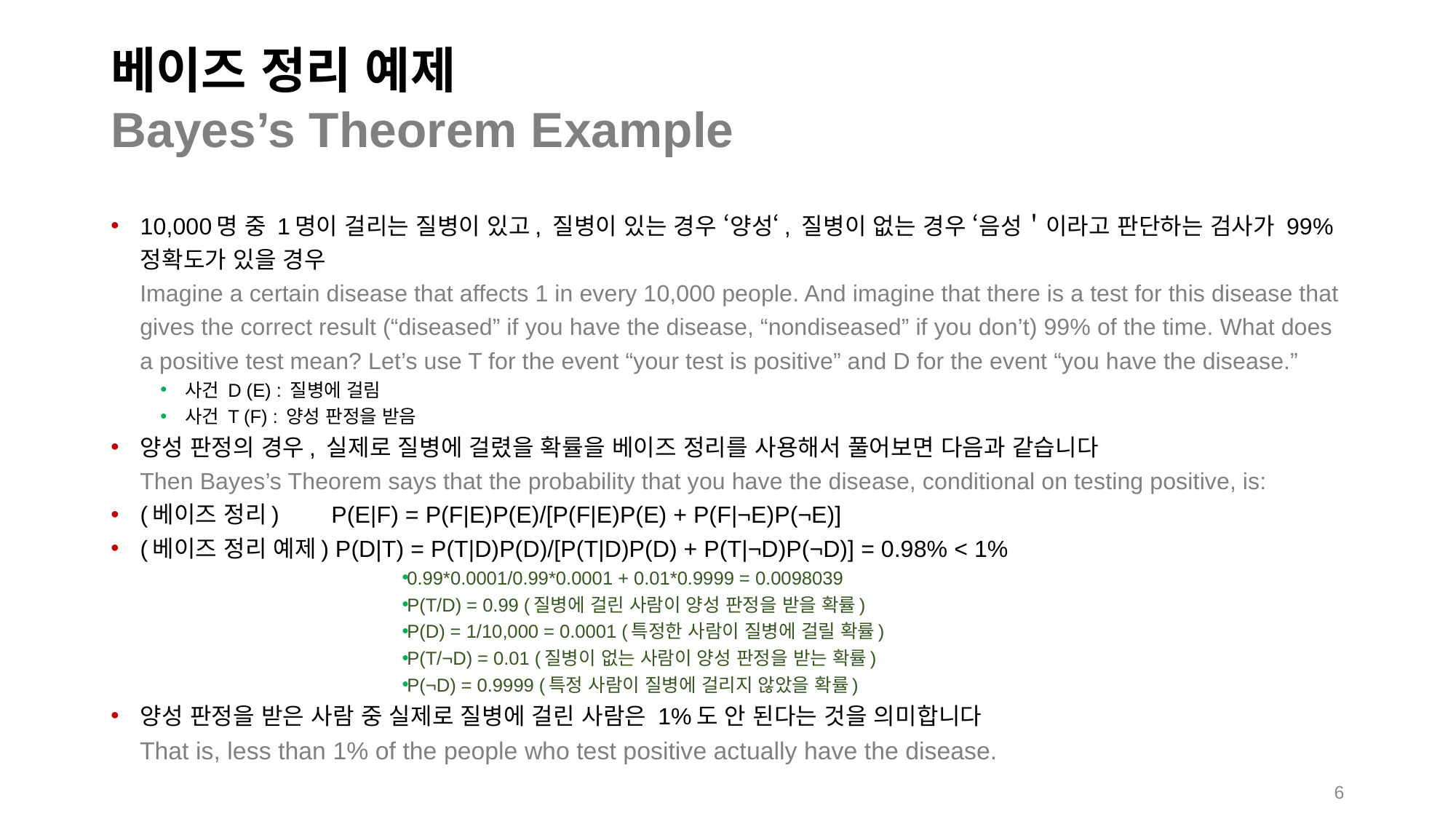

# 베이즈 정리 예제 Bayes’s Theorem Example
10,000명 중 1명이 걸리는 질병이 있고, 질병이 있는 경우 ‘양성‘, 질병이 없는 경우 ‘음성＇이라고 판단하는 검사가 99% 정확도가 있을 경우
Imagine a certain disease that affects 1 in every 10,000 people. And imagine that there is a test for this disease that gives the correct result (“diseased” if you have the disease, “nondiseased” if you don’t) 99% of the time. What does a positive test mean? Let’s use T for the event “your test is positive” and D for the event “you have the disease.”
사건 D (E) : 질병에 걸림
사건 T (F) : 양성 판정을 받음
양성 판정의 경우, 실제로 질병에 걸렸을 확률을 베이즈 정리를 사용해서 풀어보면 다음과 같습니다
Then Bayes’s Theorem says that the probability that you have the disease, conditional on testing positive, is:
(베이즈 정리)        P(E|F) = P(F|E)P(E)/[P(F|E)P(E) + P(F|¬E)P(¬E)]
(베이즈 정리 예제) P(D|T) = P(T|D)P(D)/[P(T|D)P(D) + P(T|¬D)P(¬D)] = 0.98% < 1%
0.99*0.0001/0.99*0.0001 + 0.01*0.9999 = 0.0098039
P(T/D) = 0.99 (질병에 걸린 사람이 양성 판정을 받을 확률)
P(D) = 1/10,000 = 0.0001 (특정한 사람이 질병에 걸릴 확률)
P(T/¬D) = 0.01 (질병이 없는 사람이 양성 판정을 받는 확률)
P(¬D) = 0.9999 (특정 사람이 질병에 걸리지 않았을 확률)
양성 판정을 받은 사람 중 실제로 질병에 걸린 사람은 1%도 안 된다는 것을 의미합니다
That is, less than 1% of the people who test positive actually have the disease.
6